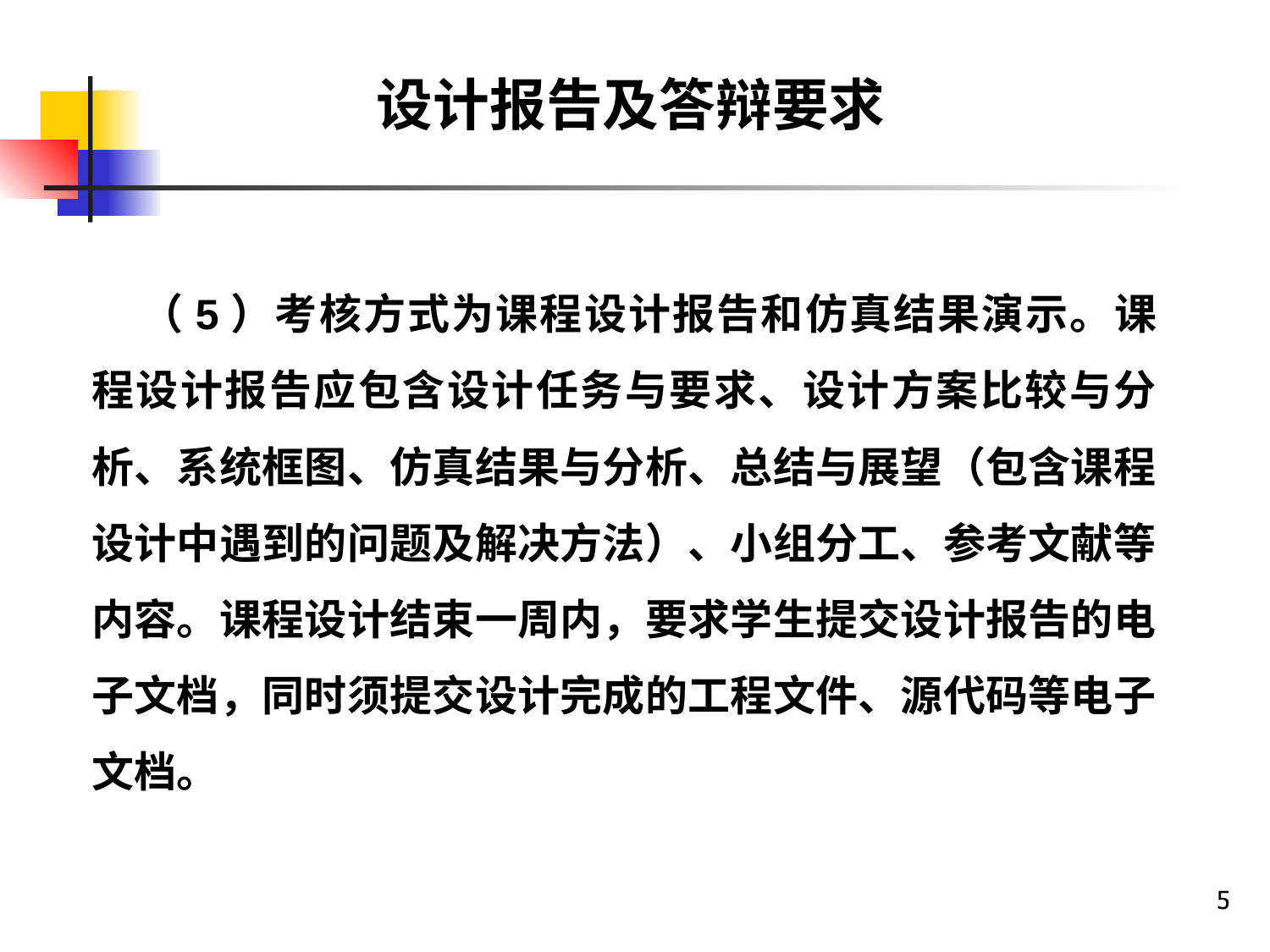

设计报告及答辩要求
（5）考核方式为课程设计报告和仿真结果演示。课程设计报告应包含设计任务与要求、设计方案比较与分析、系统框图、仿真结果与分析、总结与展望（包含课程设计中遇到的问题及解决方法）、小组分工、参考文献等内容。课程设计结束一周内，要求学生提交设计报告的电子文档，同时须提交设计完成的工程文件、源代码等电子文档。

5
5